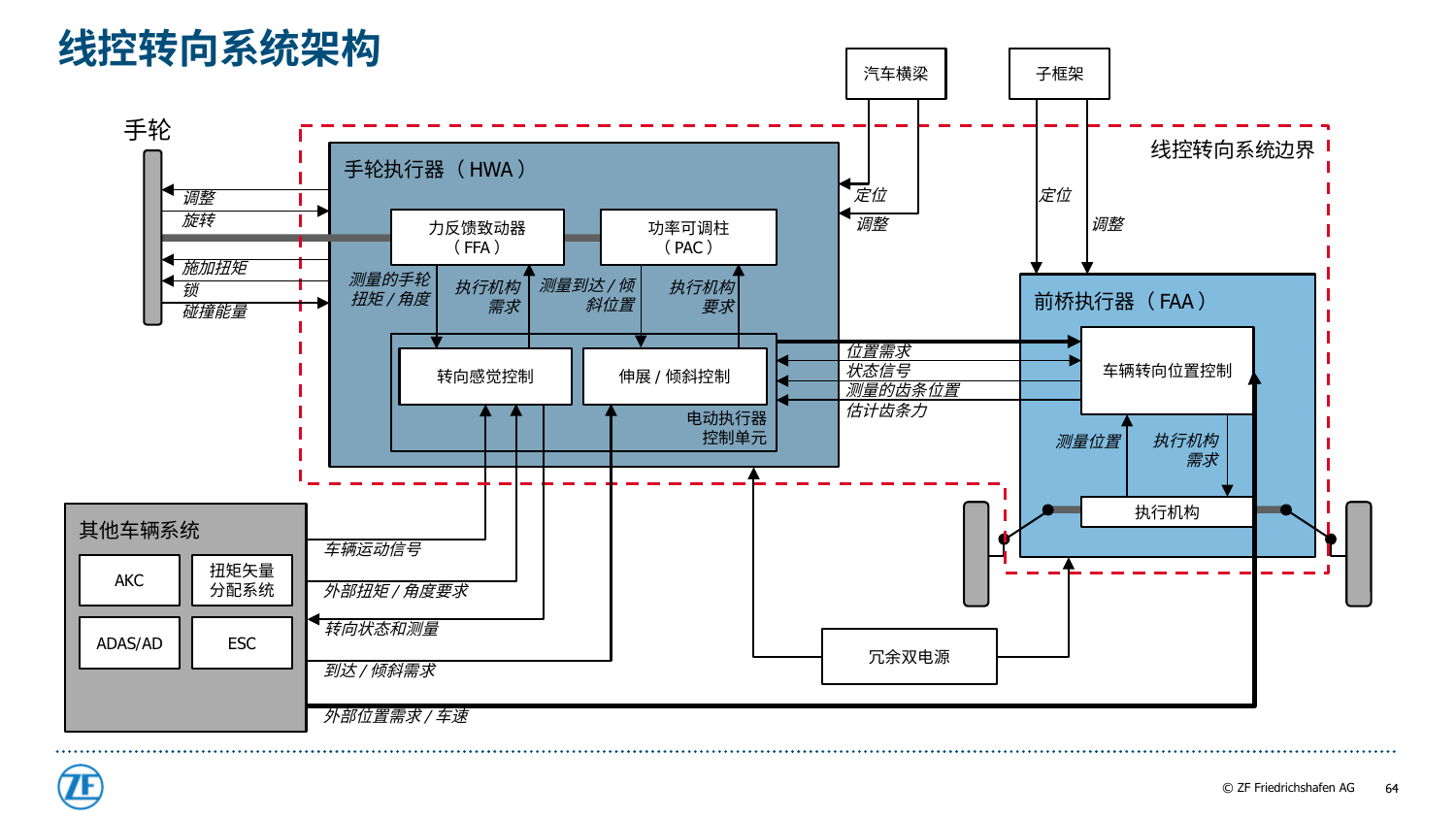

# 线控转向系统架构
汽车横梁
子框架

手轮

线控转向系统边界
手轮执行器（HWA）

定位
定位
调整
力反馈致动器（FFA）
功率可调柱（PAC）
旋转
调整
调整

施加扭矩
测量的手轮
扭矩/角度
前桥执行器（FAA）
测量到达/倾斜位置
执行机构
需求
执行机构
要求
锁
碰撞能量
车辆转向位置控制

位置需求
转向感觉控制
伸展/倾斜控制
状态信号
测量的齿条位置
估计齿条力

电动执行器
控制单元
执行机构需求
测量位置

执行机构

其他车辆系统

车辆运动信号
AKC
扭矩矢量分配系统

外部扭矩/角度要求
ADAS/AD
ESC
转向状态和测量
冗余双电源
到达/倾斜需求
外部位置需求/车速
64